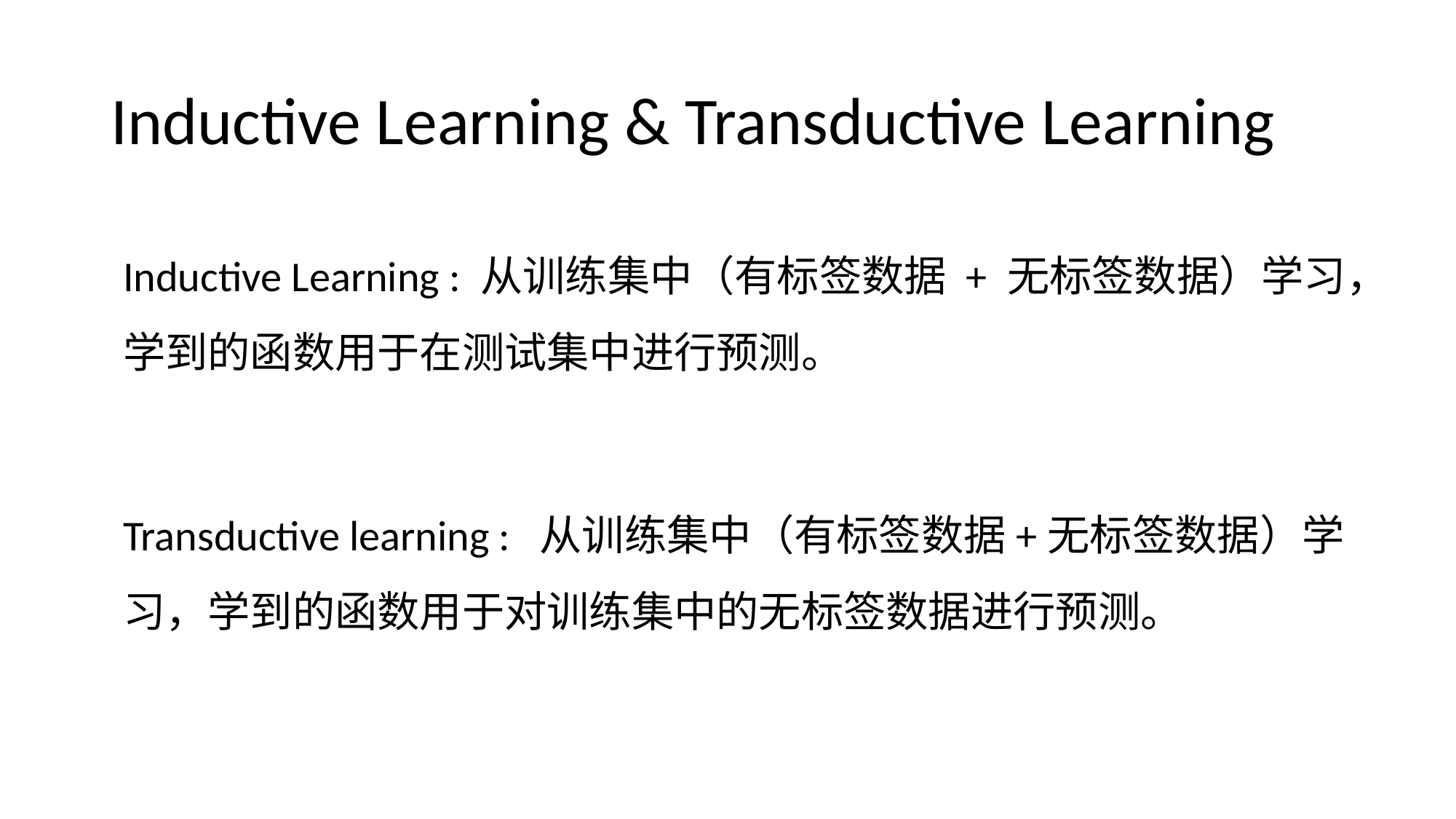

# Inductive Learning & Transductive Learning
Inductive Learning : 从训练集中（有标签数据 + 无标签数据）学习，学到的函数用于在测试集中进行预测。

Transductive learning :  从训练集中（有标签数据+无标签数据）学习，学到的函数用于对训练集中的无标签数据进行预测。